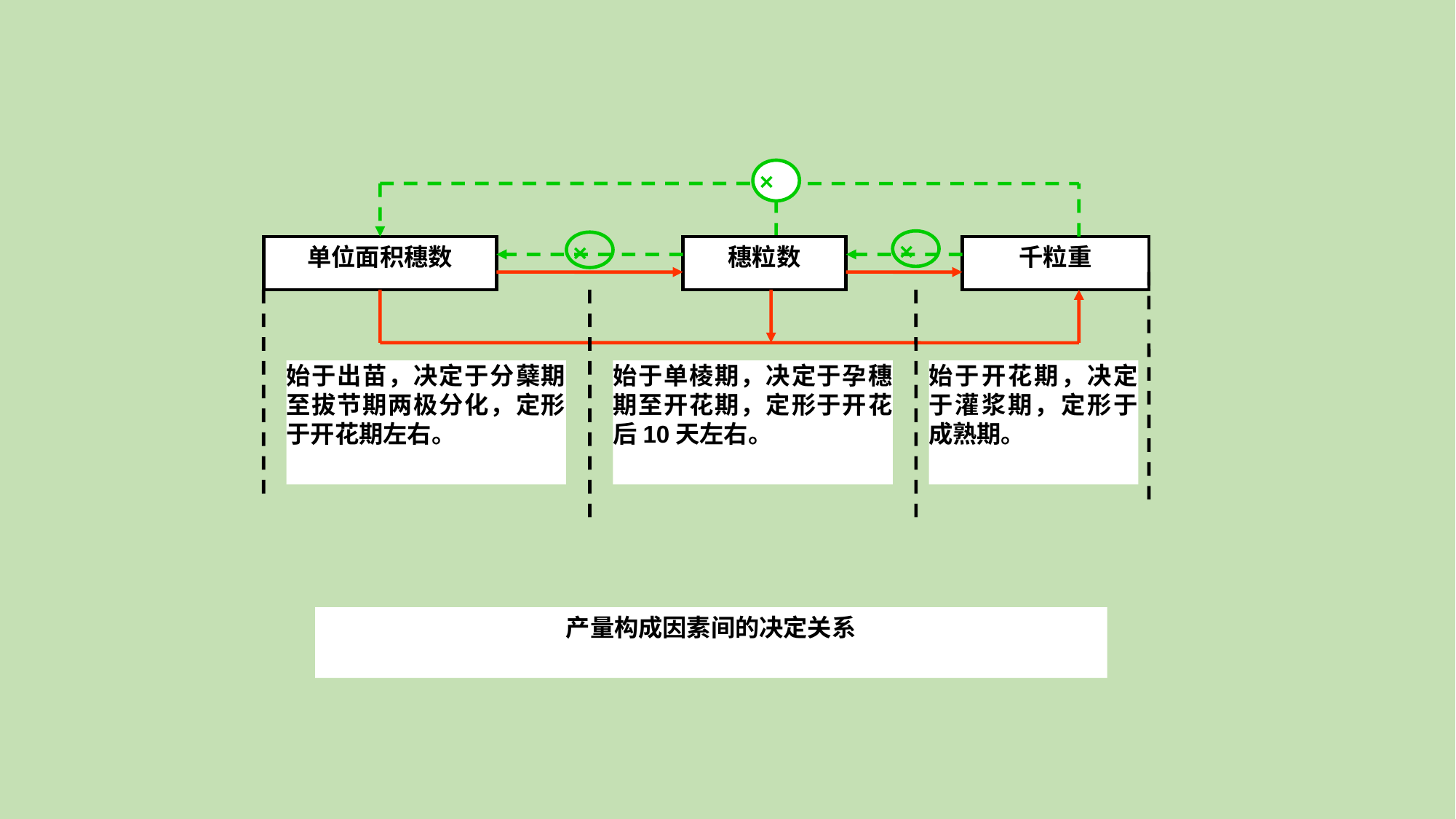

×

×
×
单位面积穗数
穗粒数
千粒重

始于出苗，决定于分蘖期至拔节期两极分化，定形于开花期左右。
始于单棱期，决定于孕穗期至开花期，定形于开花后10天左右。
始于开花期，决定于灌浆期，定形于成熟期。
产量构成因素间的决定关系